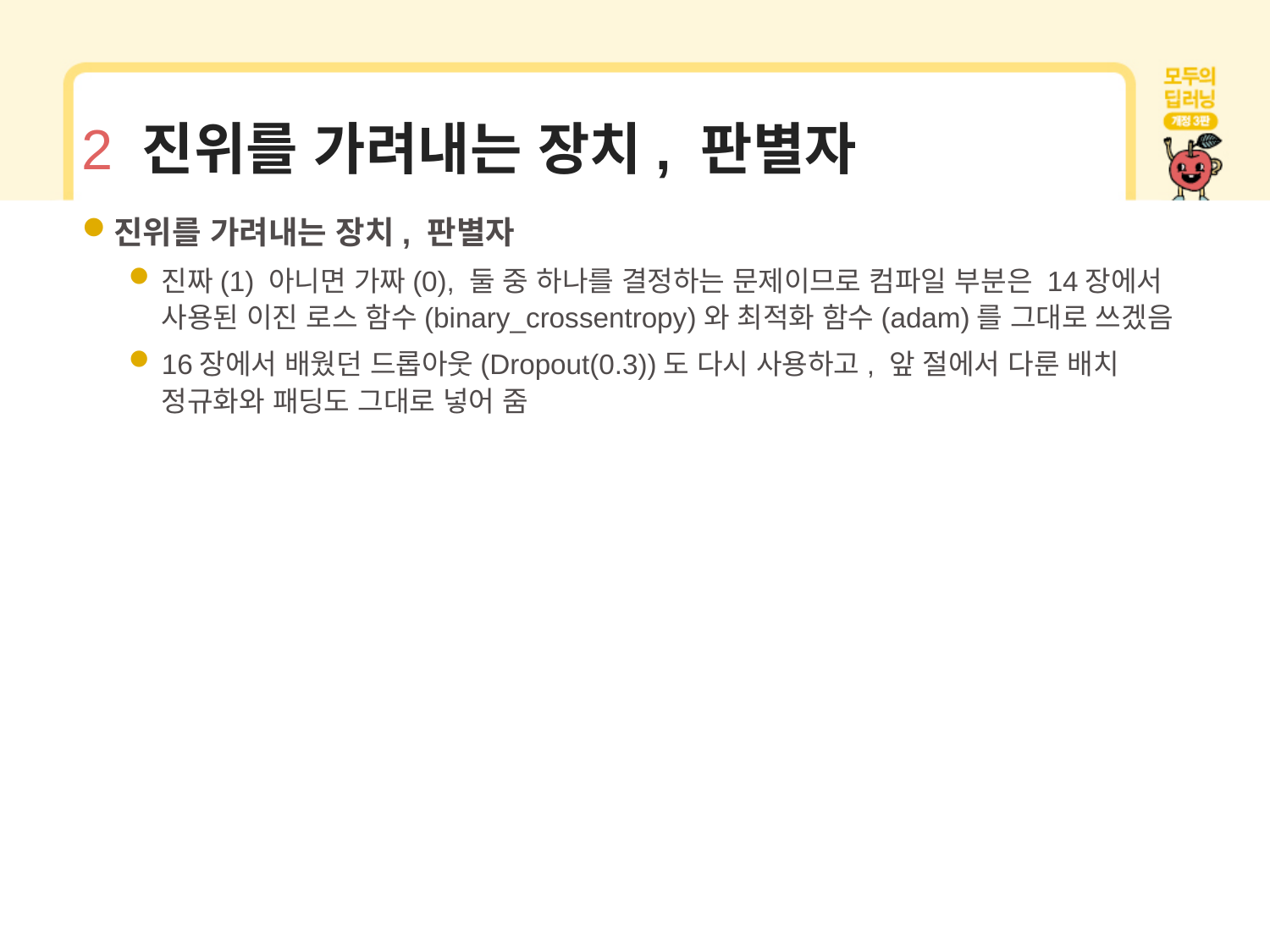

# 2 진위를 가려내는 장치, 판별자
진위를 가려내는 장치, 판별자
진짜(1) 아니면 가짜(0), 둘 중 하나를 결정하는 문제이므로 컴파일 부분은 14장에서 사용된 이진 로스 함수(binary_crossentropy)와 최적화 함수(adam)를 그대로 쓰겠음
16장에서 배웠던 드롭아웃(Dropout(0.3))도 다시 사용하고, 앞 절에서 다룬 배치 정규화와 패딩도 그대로 넣어 줌